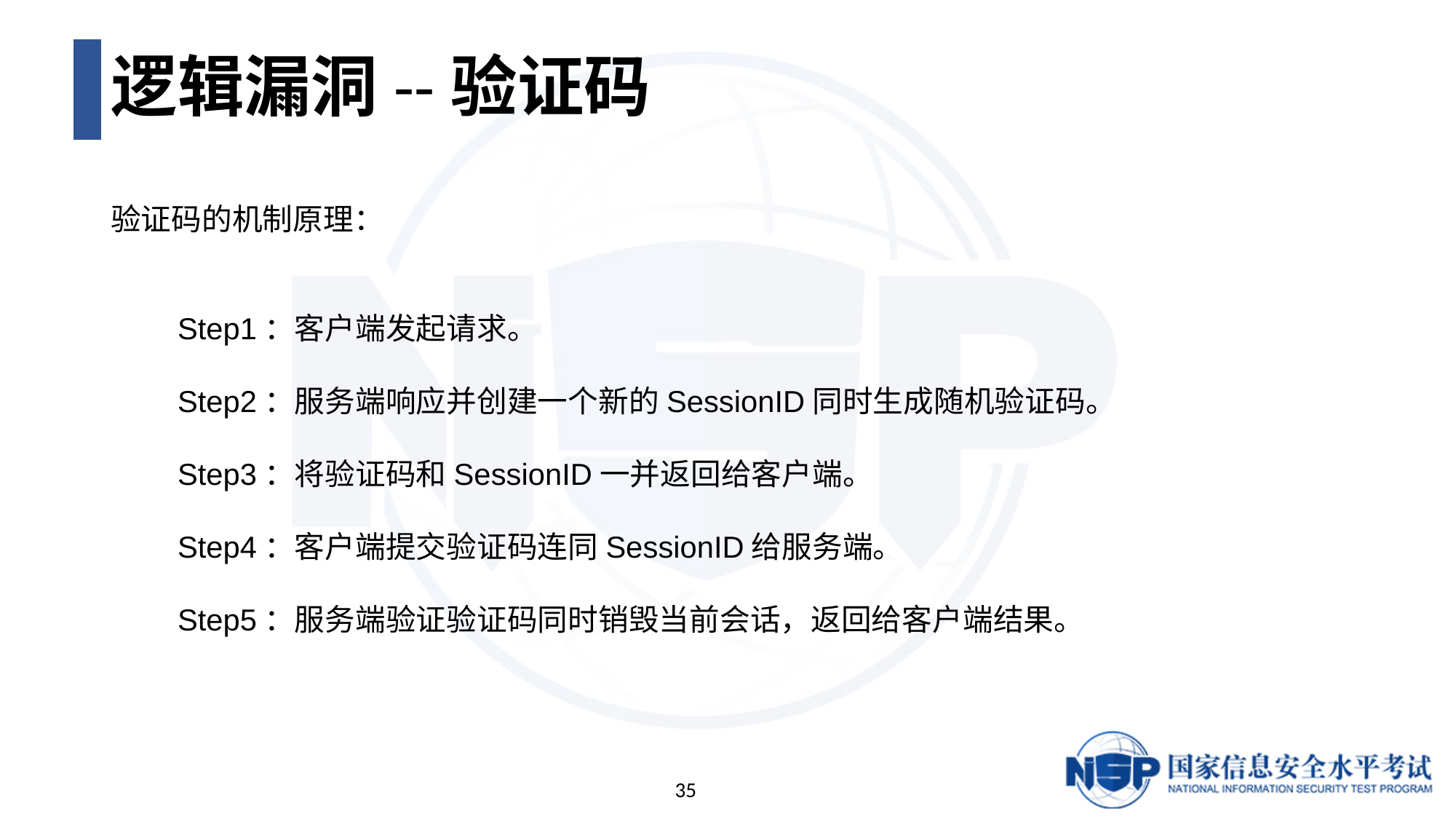

# 逻辑漏洞--验证码
验证码的机制原理：

        Step1：客户端发起请求。

        Step2：服务端响应并创建一个新的SessionID同时生成随机验证码。

        Step3：将验证码和SessionID一并返回给客户端。

        Step4：客户端提交验证码连同SessionID给服务端。

        Step5：服务端验证验证码同时销毁当前会话，返回给客户端结果。